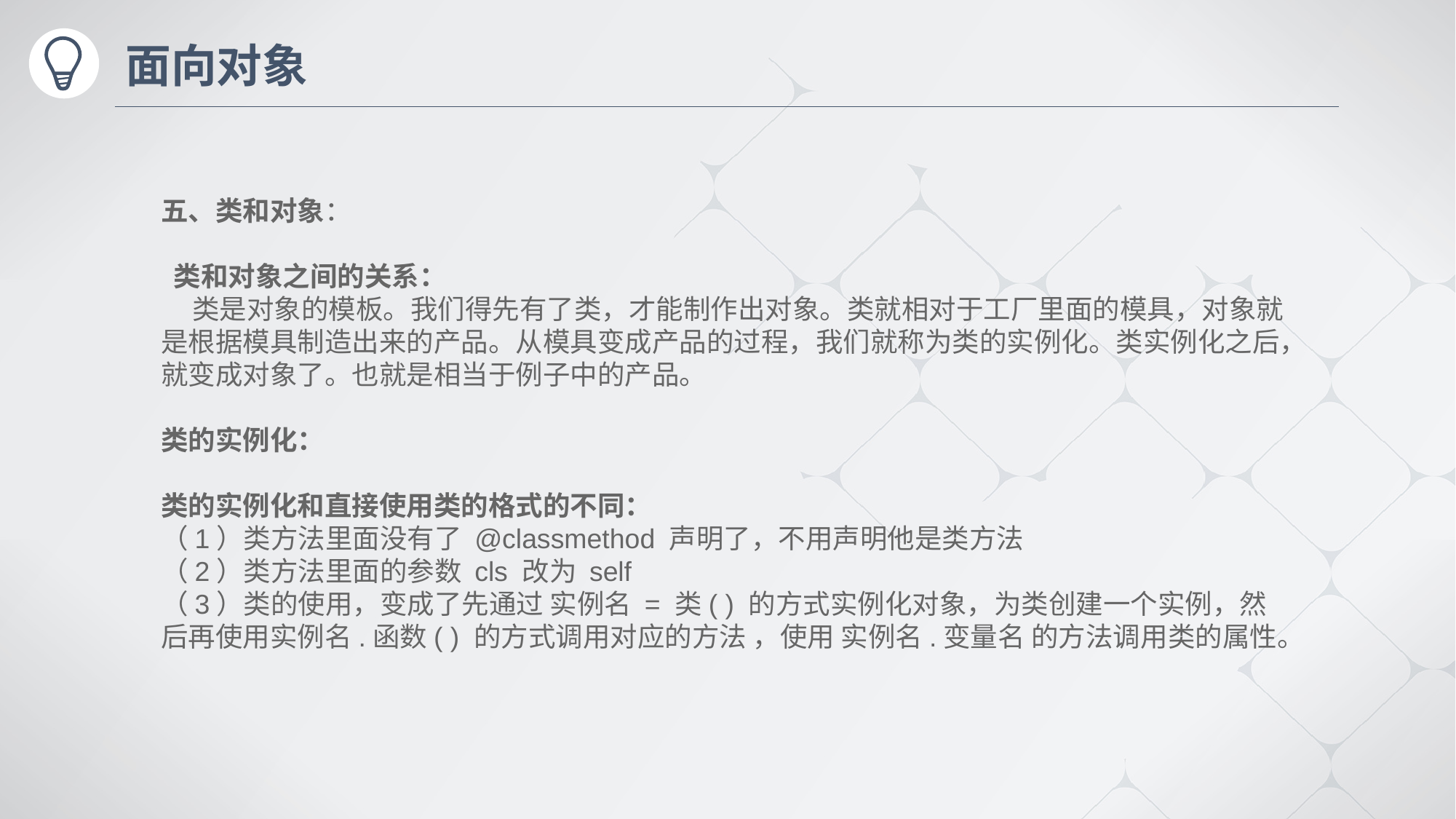

# 面向对象
五、类和对象：

 类和对象之间的关系：
    类是对象的模板。我们得先有了类，才能制作出对象。类就相对于工厂里面的模具，对象就是根据模具制造出来的产品。从模具变成产品的过程，我们就称为类的实例化。类实例化之后，就变成对象了。也就是相当于例子中的产品。

类的实例化：

类的实例化和直接使用类的格式的不同：
（1）类方法里面没有了 @classmethod 声明了，不用声明他是类方法
（2）类方法里面的参数 cls 改为 self
（3）类的使用，变成了先通过 实例名 = 类( ) 的方式实例化对象，为类创建一个实例，然后再使用实例名.函数( ) 的方式调用对应的方法 ，使用 实例名.变量名 的方法调用类的属性。